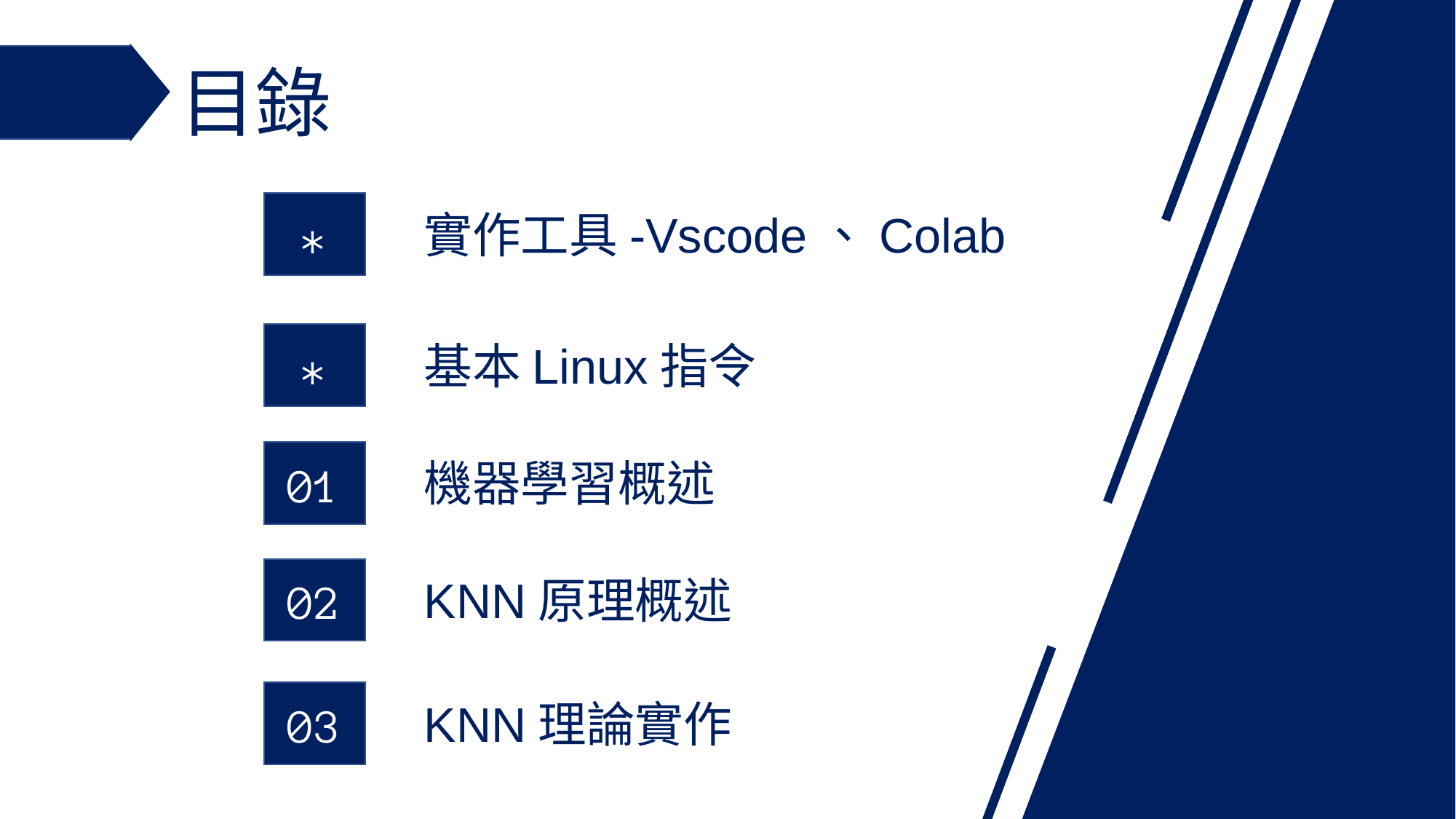

# 目錄
*
實作工具-Vscode、Colab
*
基本Linux指令
01
機器學習概述
02
KNN原理概述
03
KNN理論實作